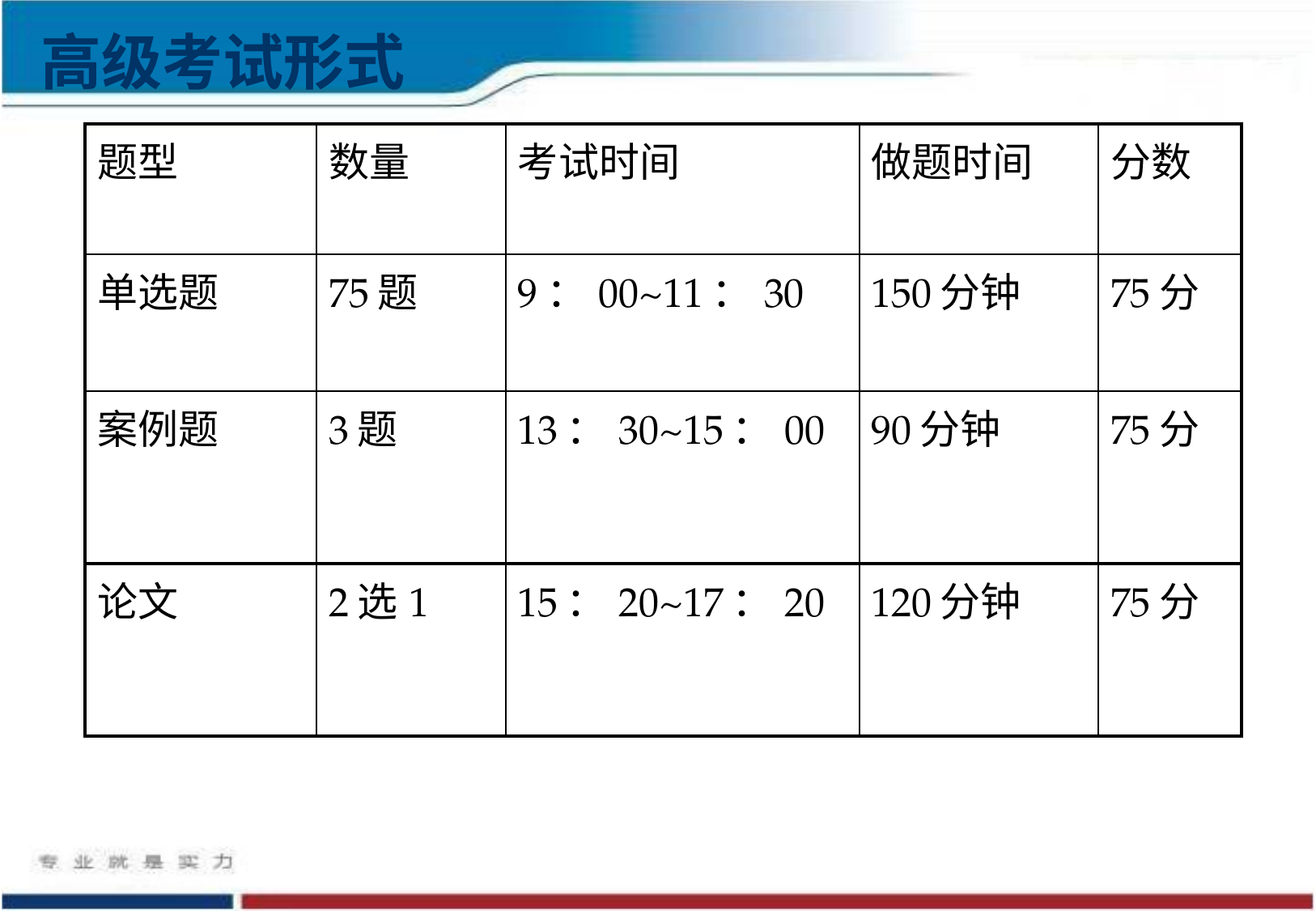

高级考试形式
| 题型 | 数量 | 考试时间 | 做题时间 | 分数 |
| --- | --- | --- | --- | --- |
| 单选题 | 75题 | 9：00~11：30 | 150分钟 | 75分 |
| 案例题 | 3题 | 13：30~15：00 | 90分钟 | 75分 |
| 论文 | 2选1 | 15：20~17：20 | 120分钟 | 75分 |